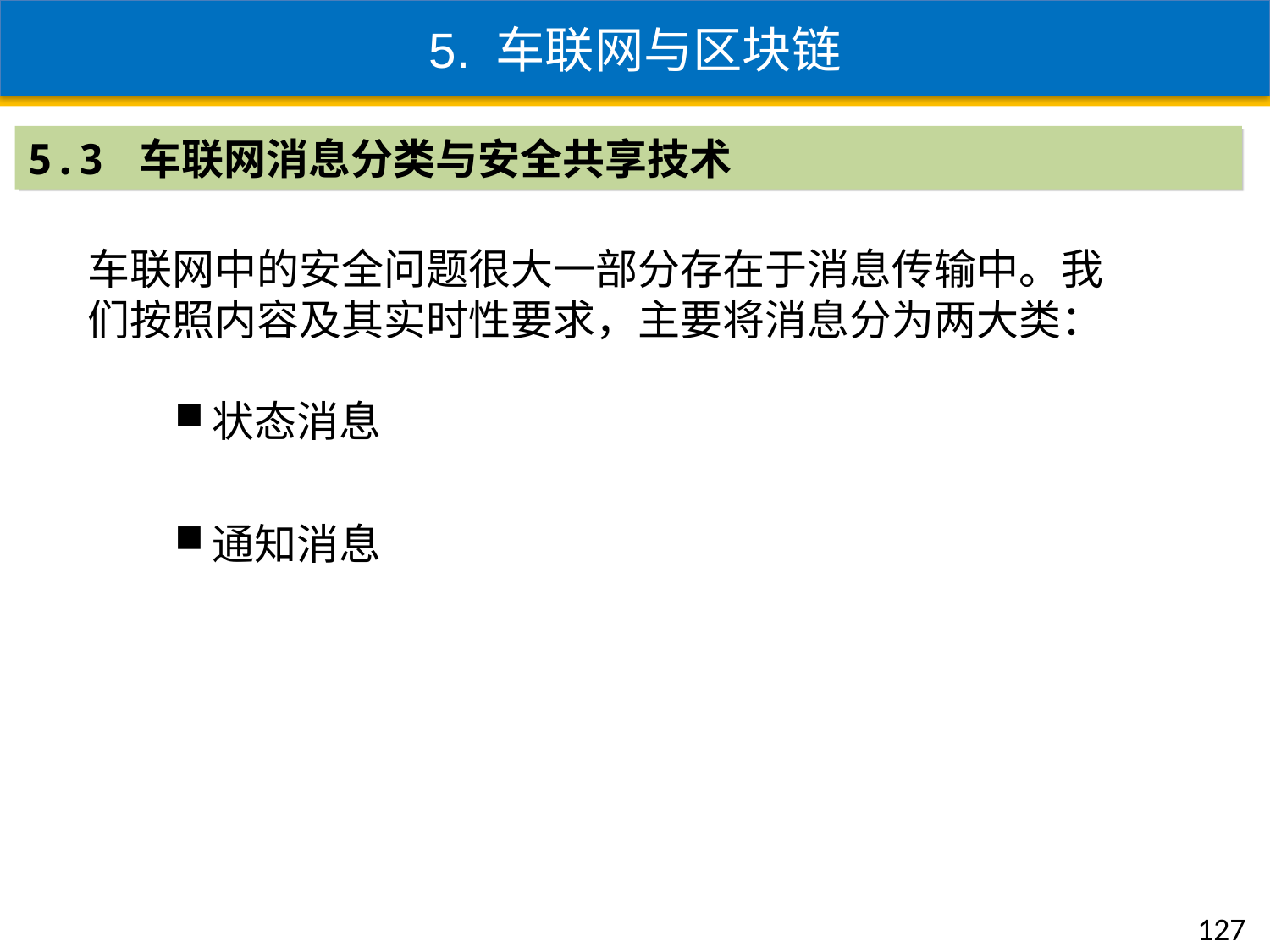

5. 车联网与区块链
5.3 车联网消息分类与安全共享技术
车联网中的安全问题很大一部分存在于消息传输中。我们按照内容及其实时性要求，主要将消息分为两大类：

状态消息

通知消息
127